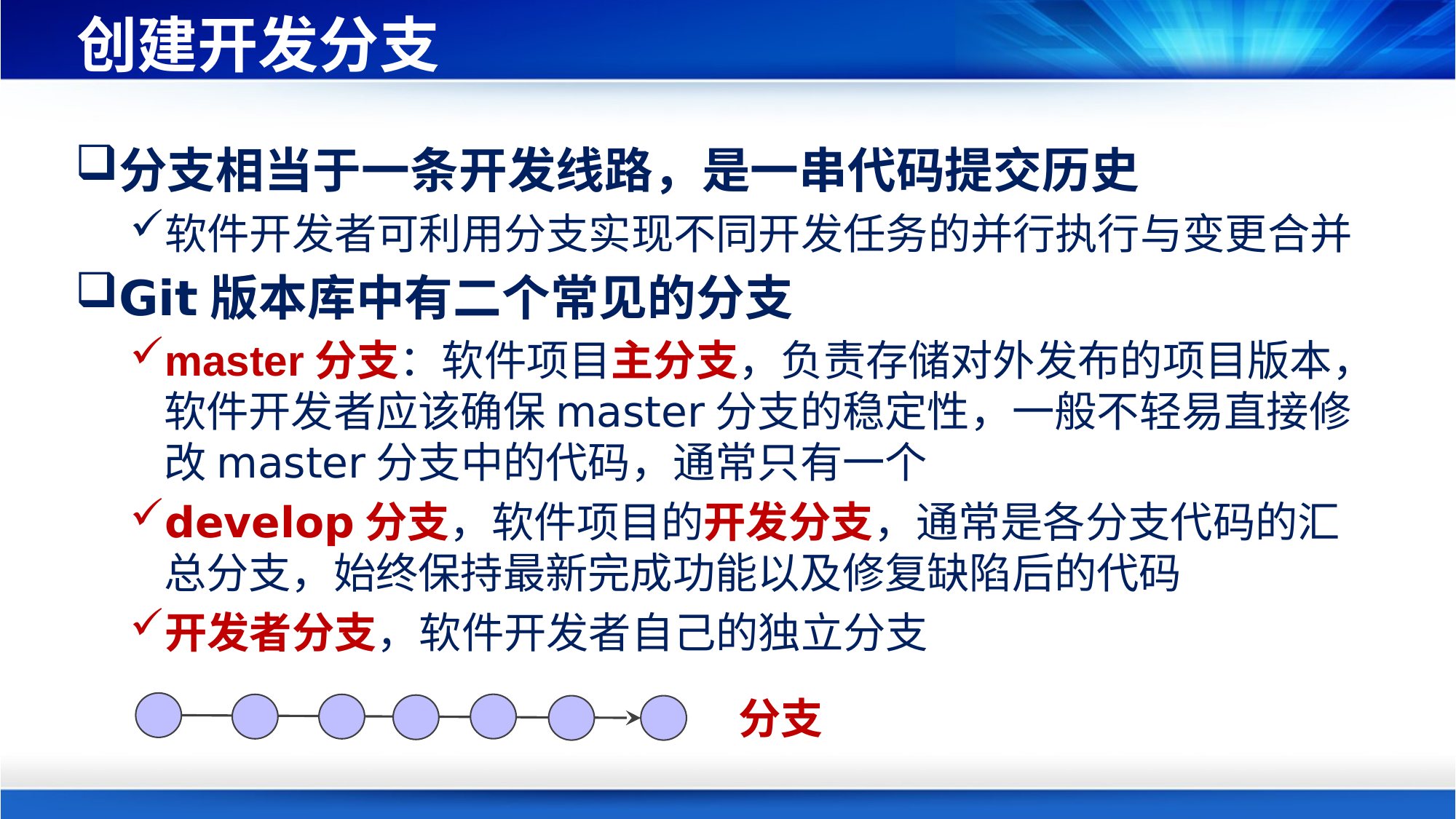

# 创建开发分支
分支相当于一条开发线路，是一串代码提交历史
软件开发者可利用分支实现不同开发任务的并行执行与变更合并
Git版本库中有二个常见的分支
master分支：软件项目主分支，负责存储对外发布的项目版本，软件开发者应该确保master分支的稳定性，一般不轻易直接修改master分支中的代码，通常只有一个
develop分支，软件项目的开发分支，通常是各分支代码的汇总分支，始终保持最新完成功能以及修复缺陷后的代码
开发者分支，软件开发者自己的独立分支
分支